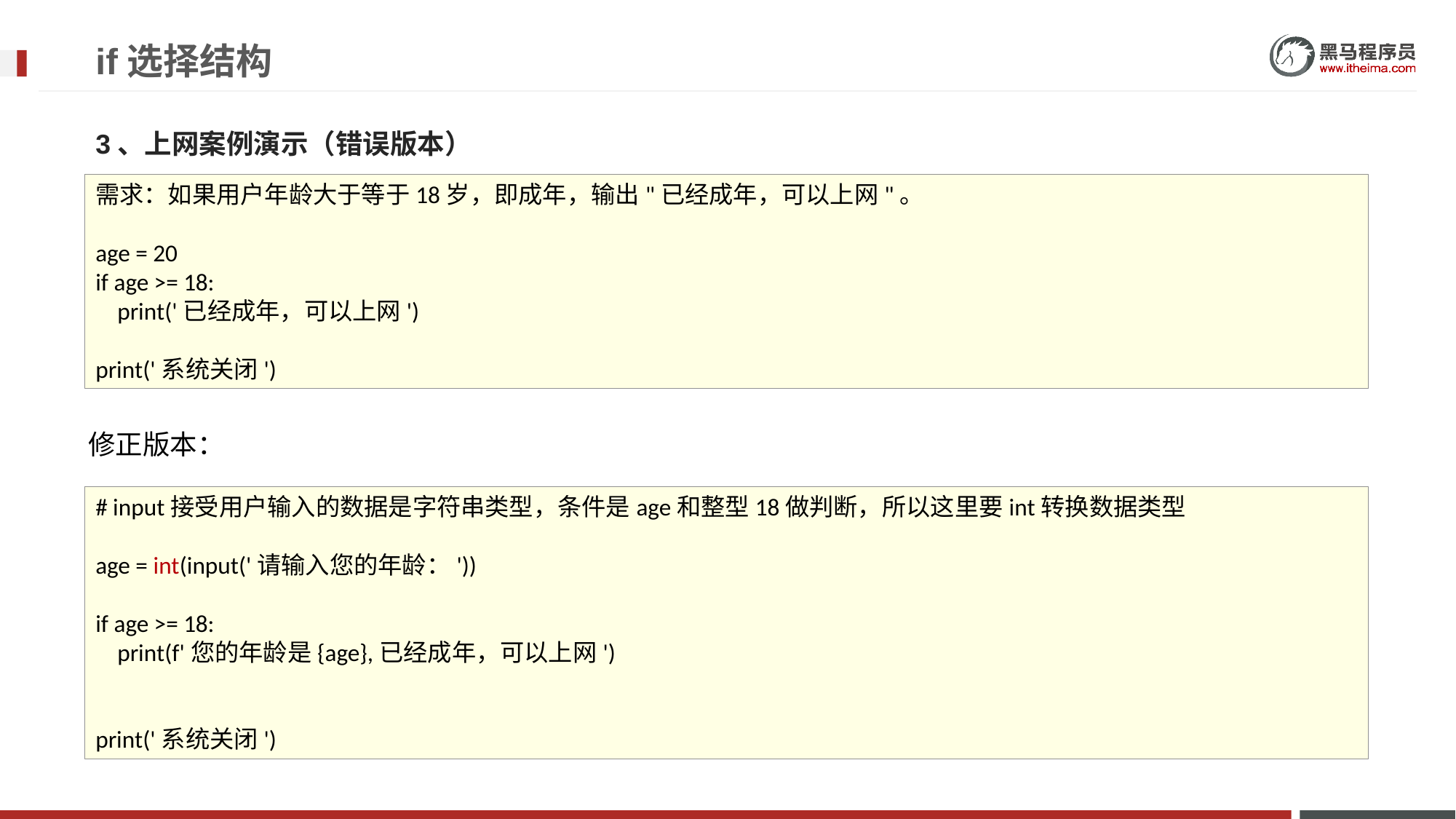

# if选择结构
3、上网案例演示（错误版本）
需求：如果用户年龄大于等于18岁，即成年，输出"已经成年，可以上网"。

age = 20
if age >= 18:
    print('已经成年，可以上网')

print('系统关闭')
修正版本：
# input接受用户输入的数据是字符串类型，条件是age和整型18做判断，所以这里要int转换数据类型

age = int(input('请输入您的年龄：'))

if age >= 18:
    print(f'您的年龄是{age},已经成年，可以上网')

print('系统关闭')